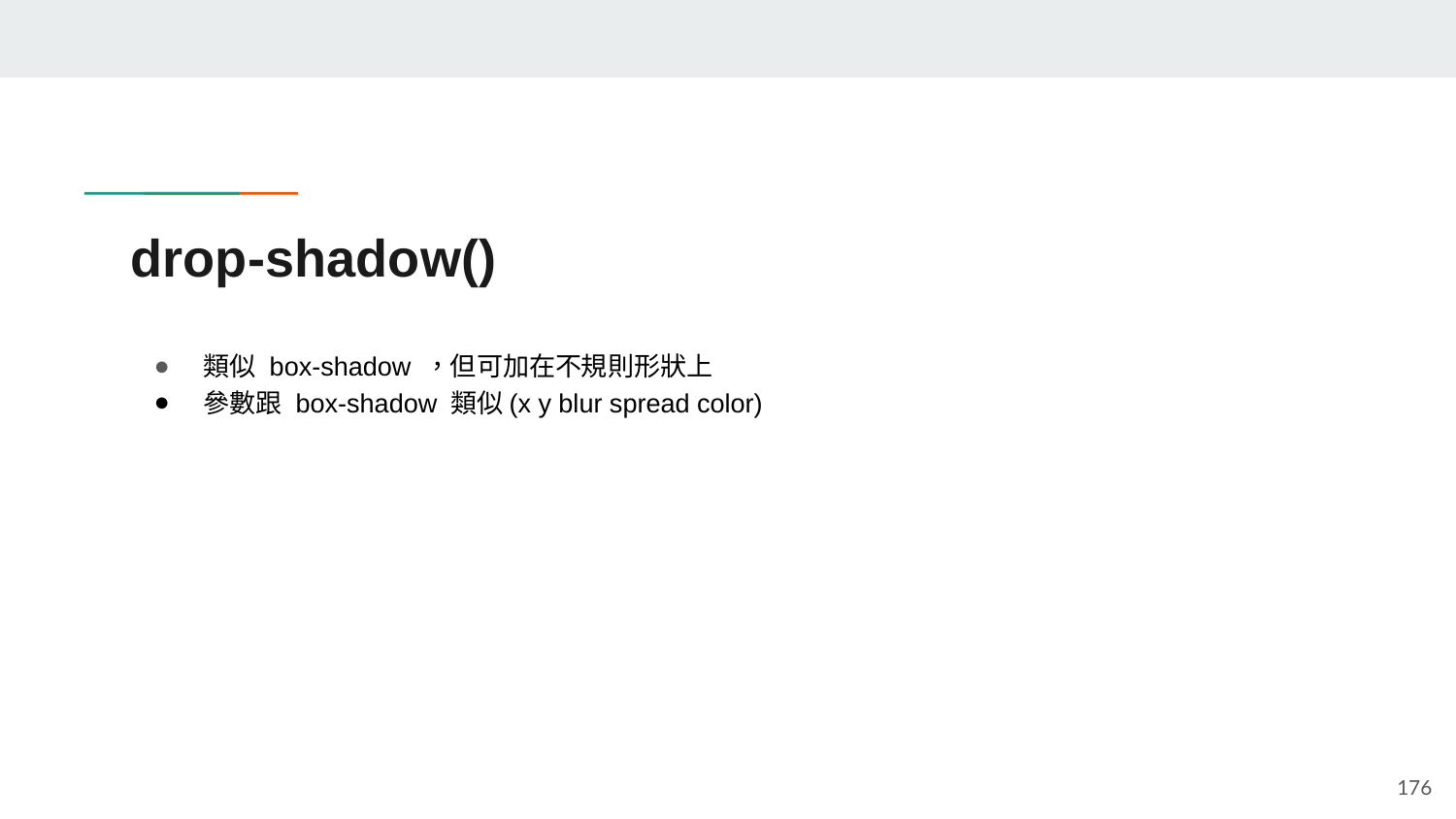

# drop-shadow()
類似 box-shadow ，但可加在不規則形狀上
參數跟 box-shadow 類似(x y blur spread color)

176